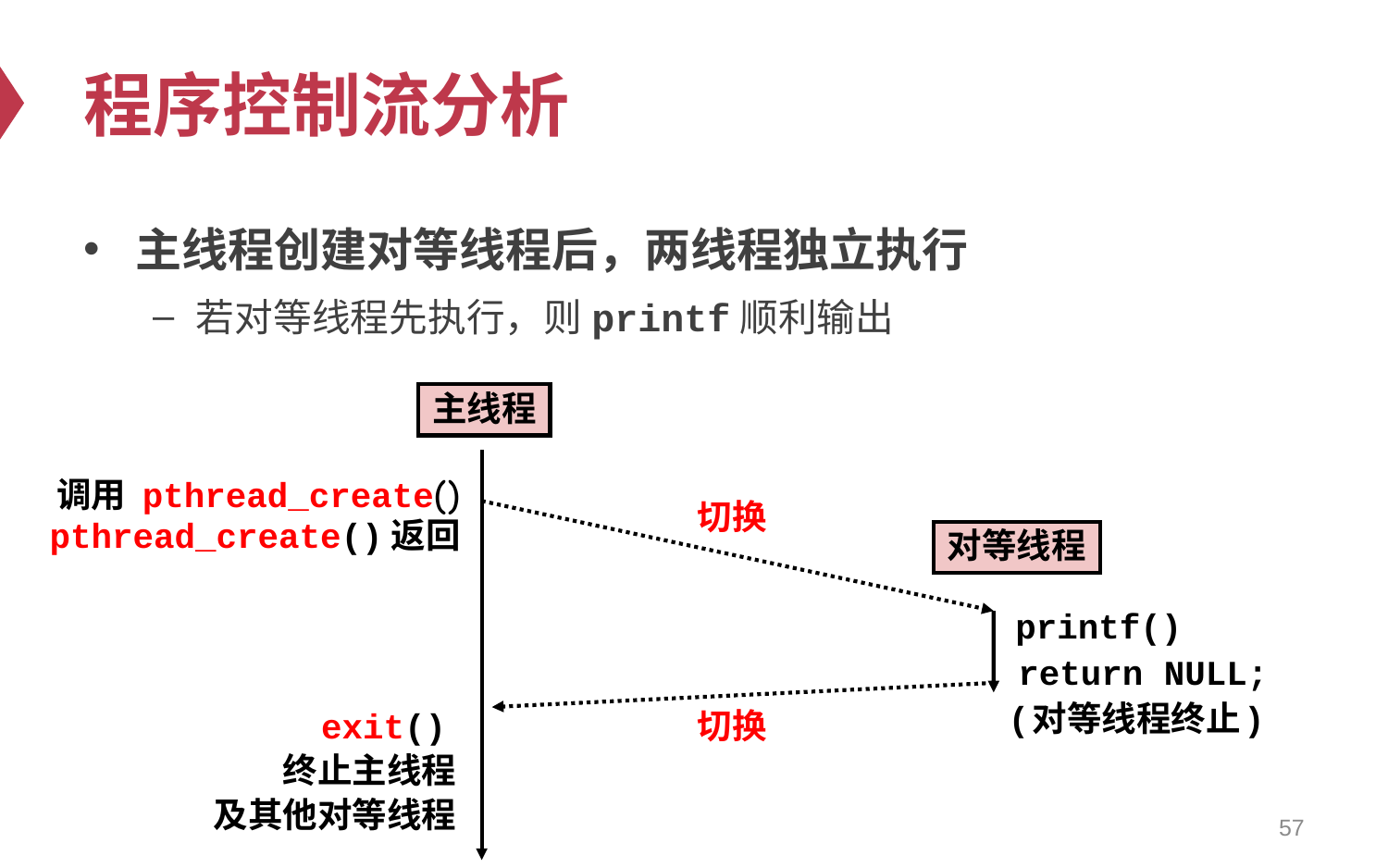

# 程序控制流分析
主线程创建对等线程后，两线程独立执行
若对等线程先执行，则printf顺利输出
主线程

调用 pthread_create()
切换

pthread_create()返回
对等线程
printf()

return NULL;

(对等线程终止)
切换
exit()
终止主线程
及其他对等线程
57